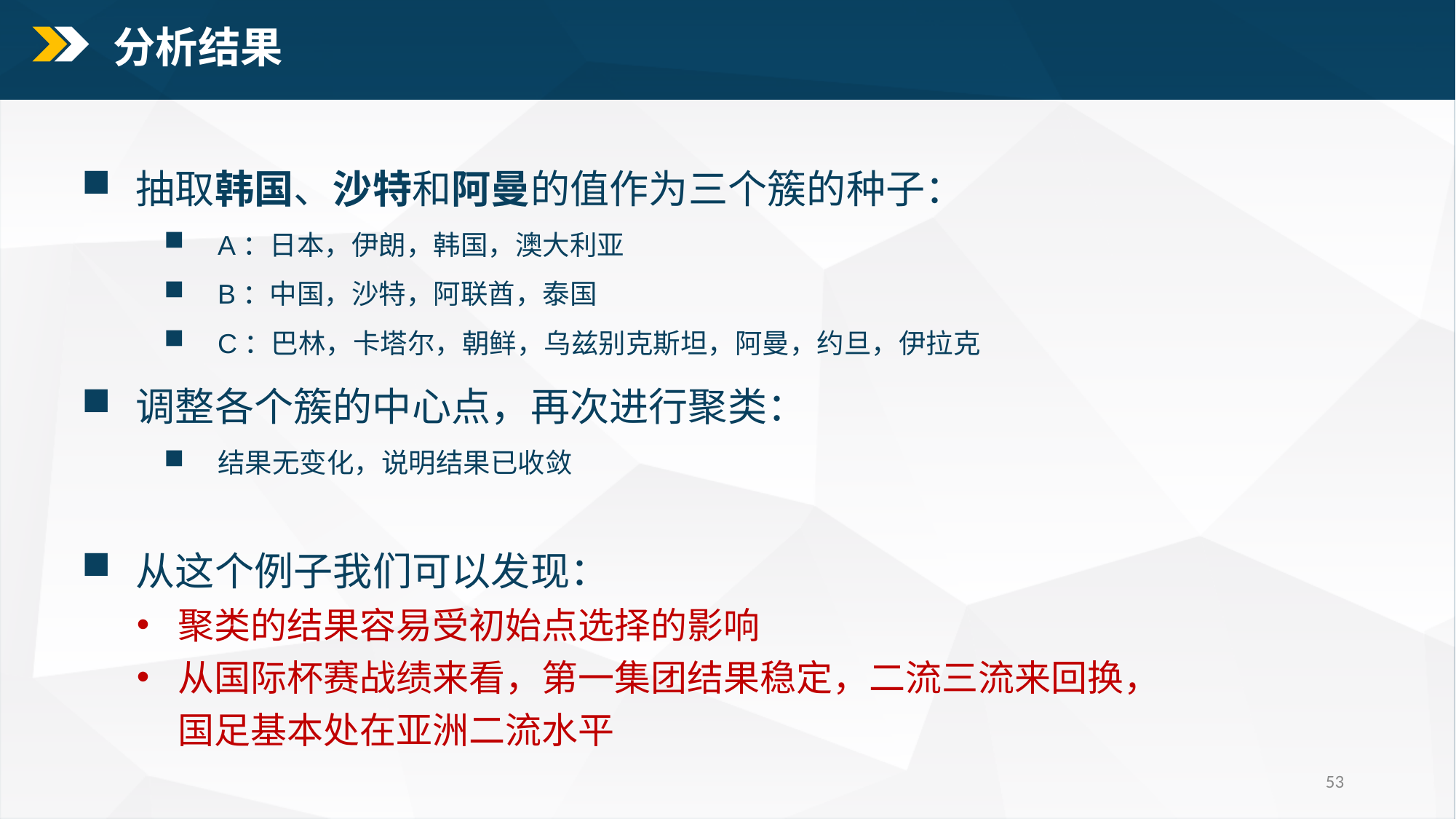

分析结果
抽取韩国、沙特和阿曼的值作为三个簇的种子：
A：日本，伊朗，韩国，澳大利亚
B：中国，沙特，阿联酋，泰国
C：巴林，卡塔尔，朝鲜，乌兹别克斯坦，阿曼，约旦，伊拉克
调整各个簇的中心点，再次进行聚类：
结果无变化，说明结果已收敛
从这个例子我们可以发现：
聚类的结果容易受初始点选择的影响
从国际杯赛战绩来看，第一集团结果稳定，二流三流来回换，国足基本处在亚洲二流水平
53